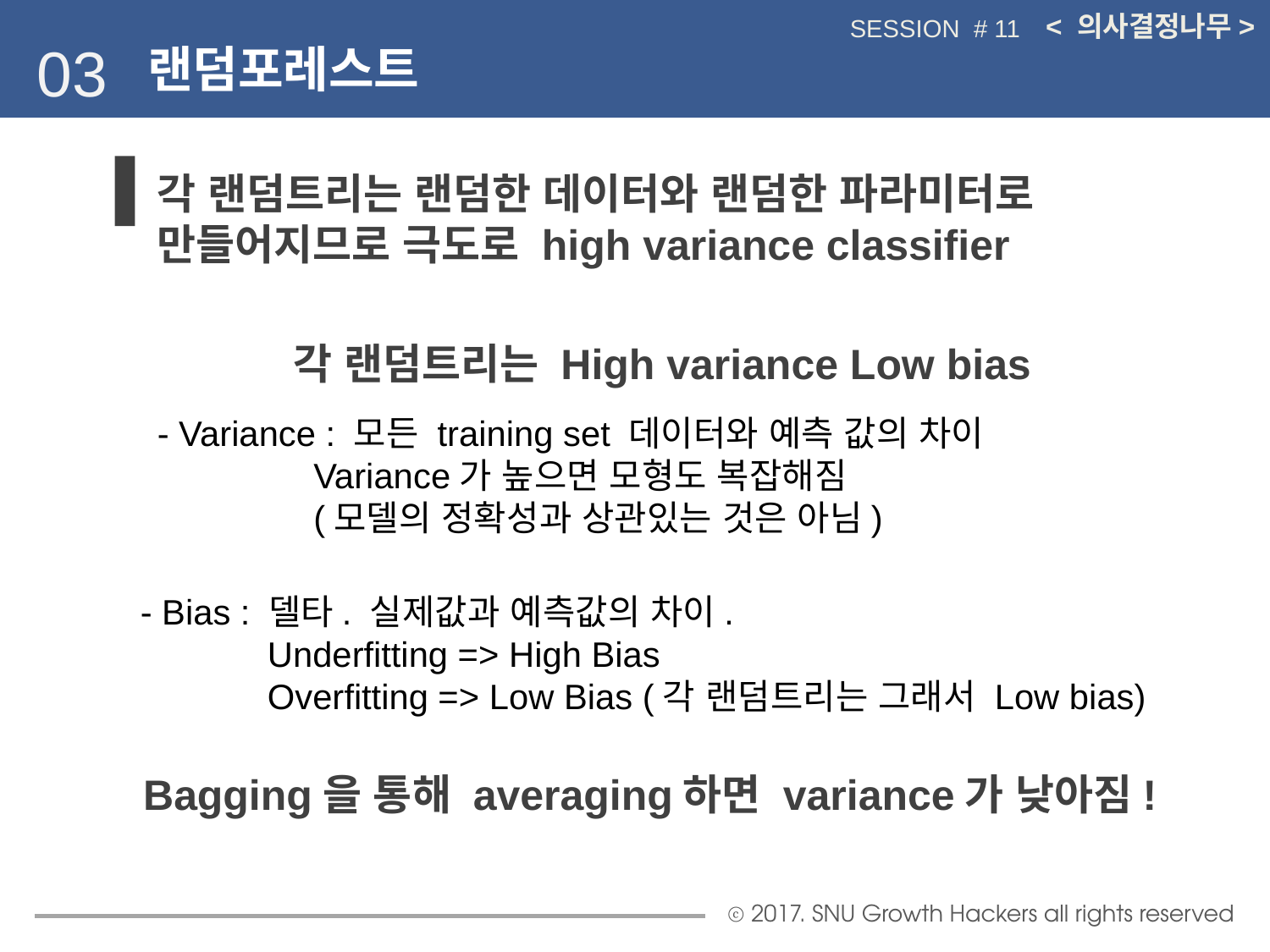

< 의사결정나무>
SESSION  # 11
03
랜덤포레스트

각 랜덤트리는 랜덤한 데이터와 랜덤한 파라미터로 만들어지므로 극도로 high variance classifier
각 랜덤트리는 High variance Low bias
- Variance : 모든 training set 데이터와 예측 값의 차이
	   Variance가 높으면 모형도 복잡해짐
	   (모델의 정확성과 상관있는 것은 아님)
- Bias : 델타. 실제값과 예측값의 차이.
	Underfitting => High Bias
	Overfitting => Low Bias (각 랜덤트리는 그래서 Low bias)
Bagging을 통해 averaging하면 variance가 낮아짐!
ⓒ 2017. SNU Growth Hackers all rights reserved